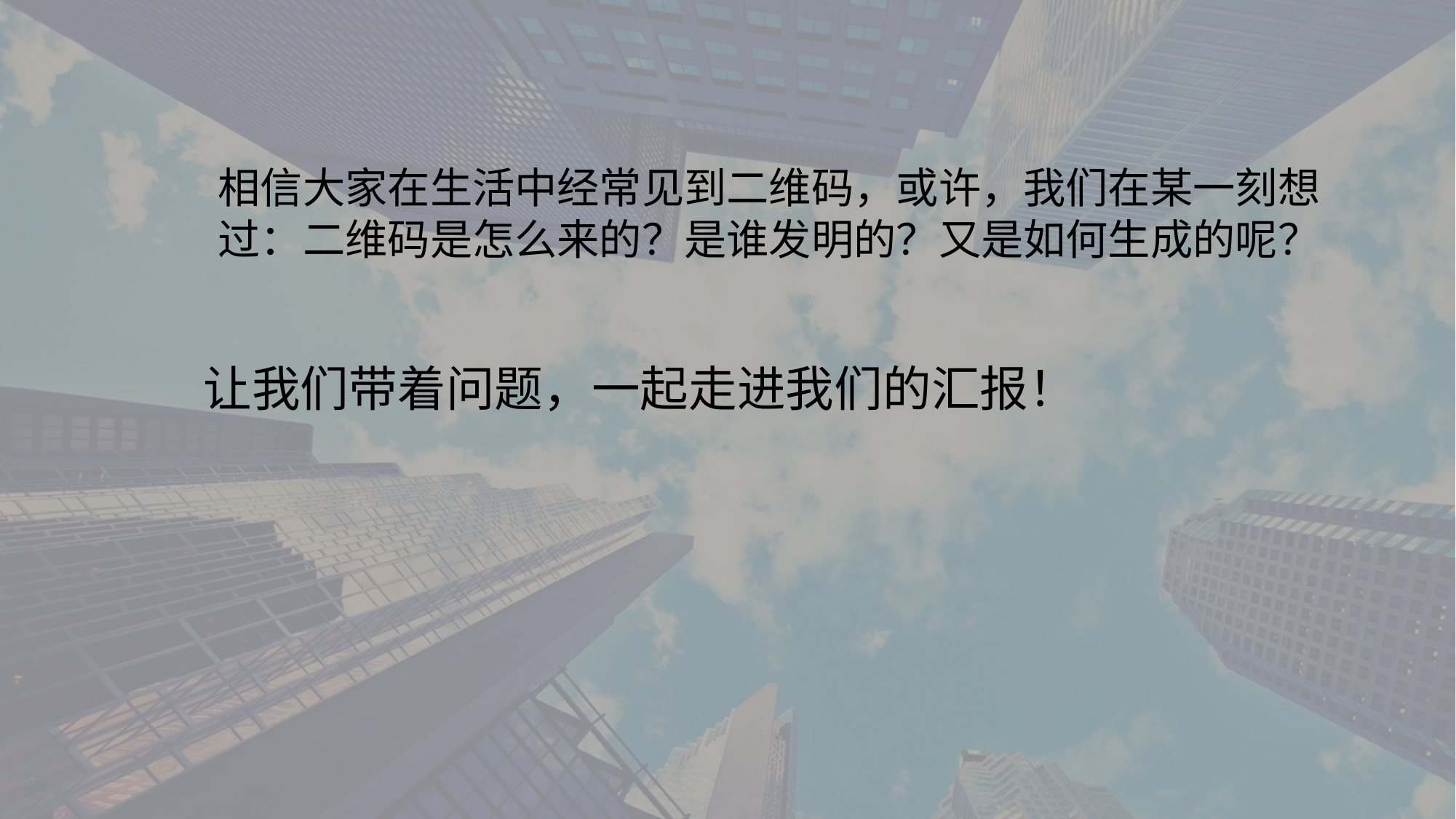

相信大家在生活中经常见到二维码，或许，我们在某一刻想过：二维码是怎么来的？是谁发明的？又是如何生成的呢？
让我们带着问题，一起走进我们的汇报！